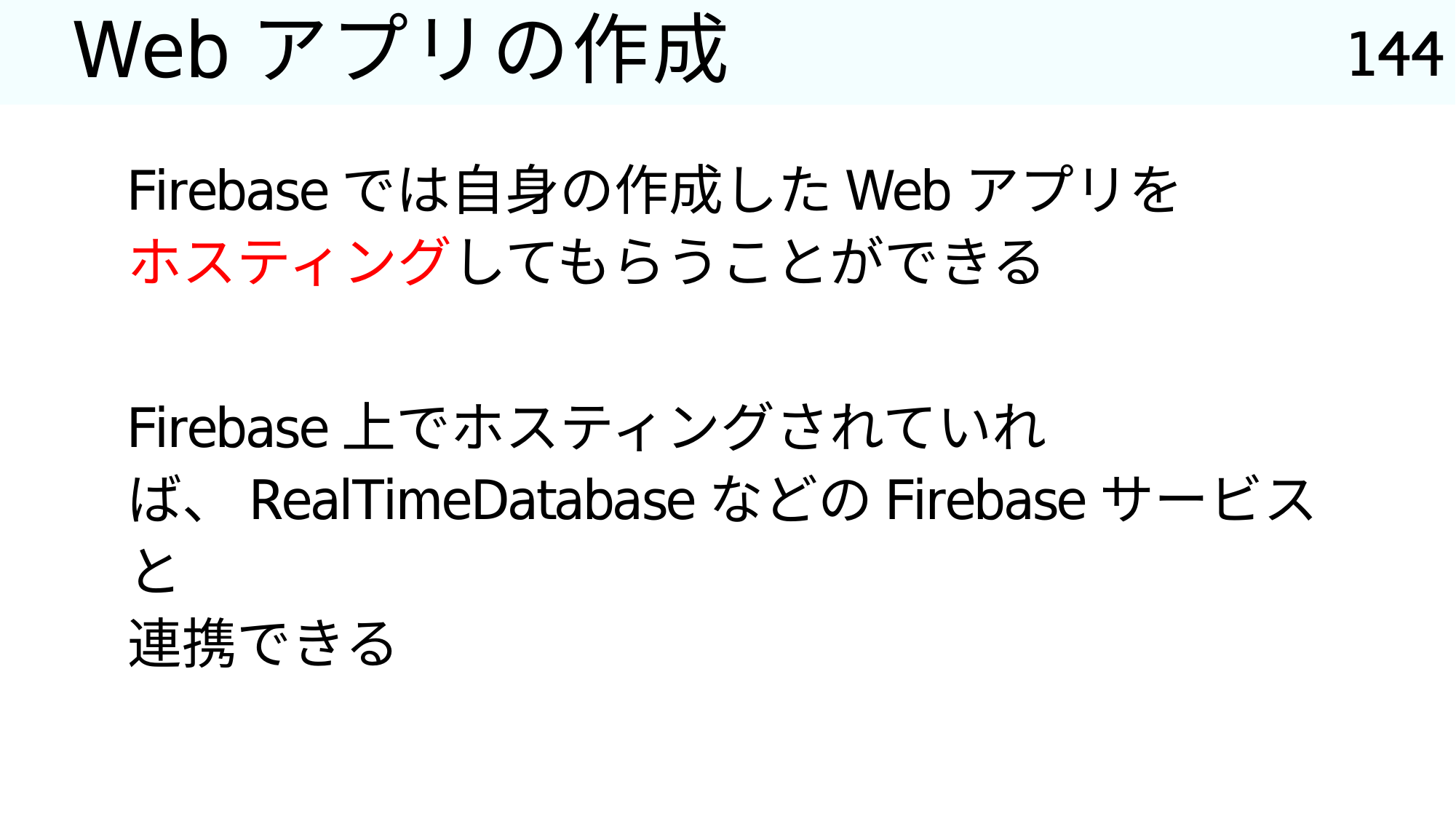

144
# Webアプリの作成
Firebaseでは自身の作成したWebアプリを
ホスティングしてもらうことができる

Firebase上でホスティングされていれば、RealTimeDatabaseなどのFirebaseサービスと
連携できる